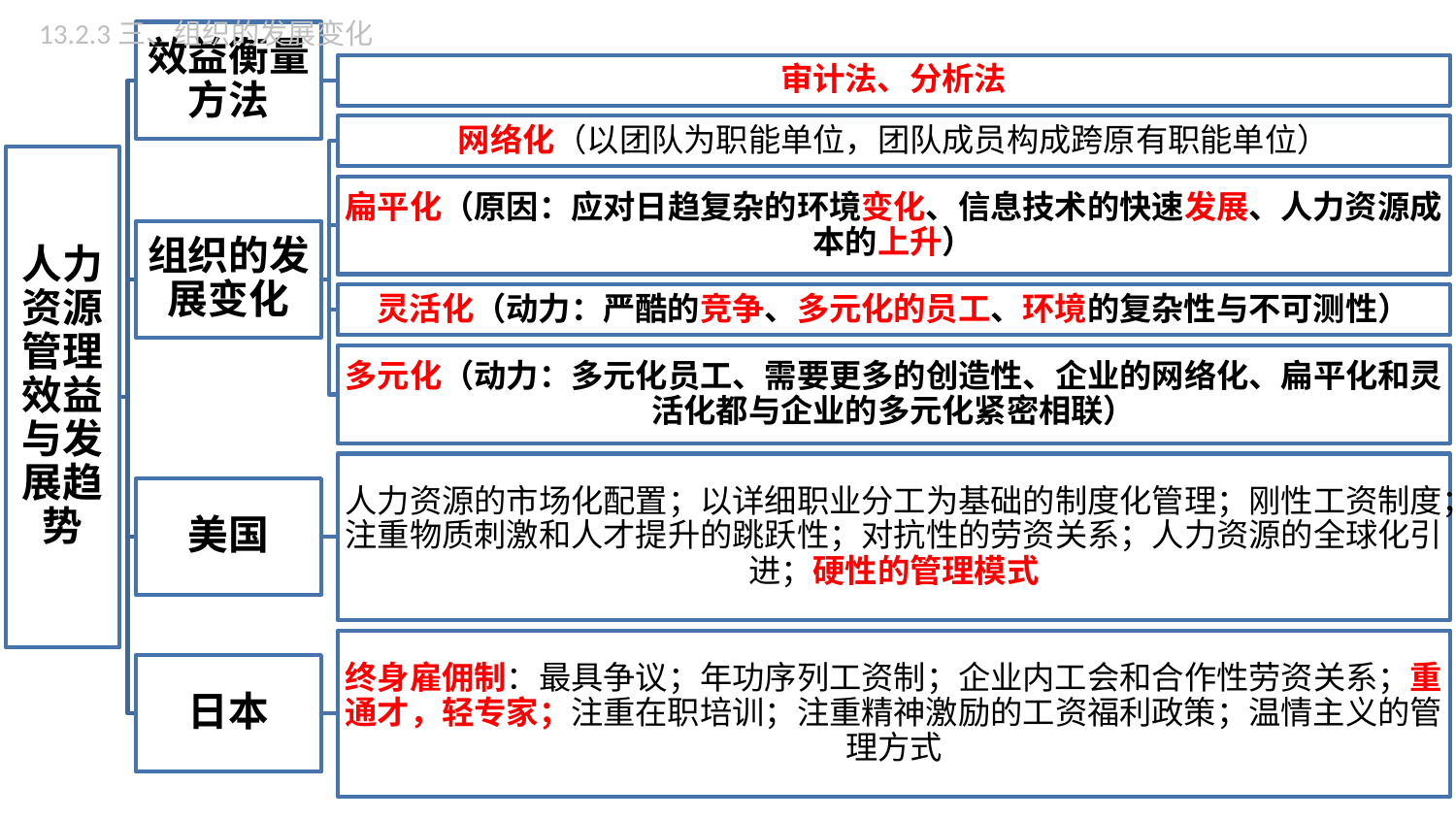

人力资源管理效益与发展趋势
效益衡量方法
审计法、分析法
组织的发展变化
网络化（以团队为职能单位，团队成员构成跨原有职能单位）
扁平化（原因：应对日趋复杂的环境变化、信息技术的快速发展、人力资源成本的上升）
灵活化（动力：严酷的竞争、多元化的员工、环境的复杂性与不可测性）
多元化（动力：多元化员工、需要更多的创造性、企业的网络化、扁平化和灵活化都与企业的多元化紧密相联）
美国
人力资源的市场化配置；以详细职业分工为基础的制度化管理；刚性工资制度；注重物质刺激和人才提升的跳跃性；对抗性的劳资关系；人力资源的全球化引进；硬性的管理模式
日本
终身雇佣制：最具争议；年功序列工资制；企业内工会和合作性劳资关系；重通才，轻专家；注重在职培训；注重精神激励的工资福利政策；温情主义的管理方式
13.2.3三、组织的发展变化
多题型